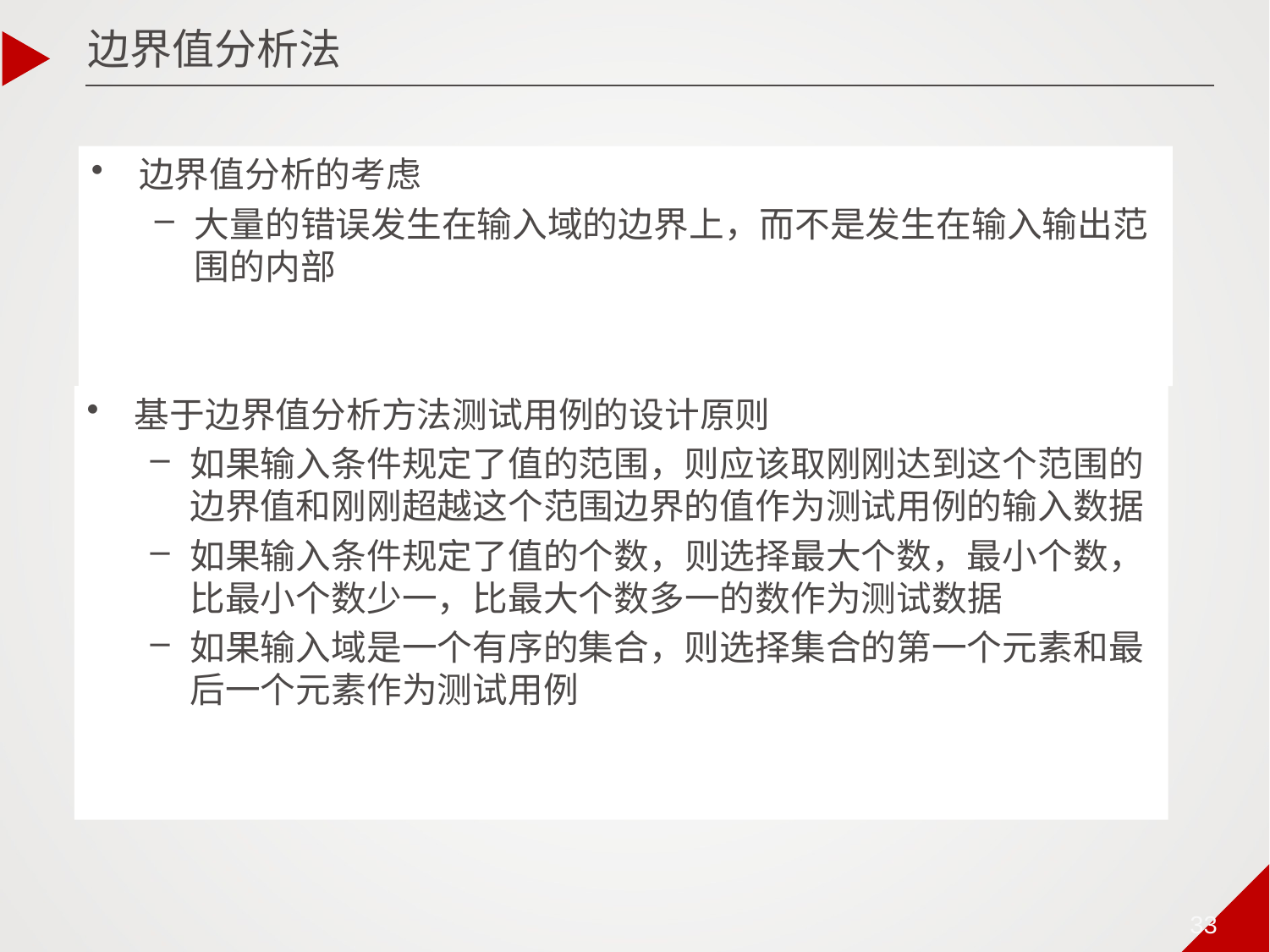

边界值分析法

边界值分析的考虑
大量的错误发生在输入域的边界上，而不是发生在输入输出范围的内部

基于边界值分析方法测试用例的设计原则
如果输入条件规定了值的范围，则应该取刚刚达到这个范围的边界值和刚刚超越这个范围边界的值作为测试用例的输入数据
如果输入条件规定了值的个数，则选择最大个数，最小个数，比最小个数少一，比最大个数多一的数作为测试数据
如果输入域是一个有序的集合，则选择集合的第一个元素和最后一个元素作为测试用例